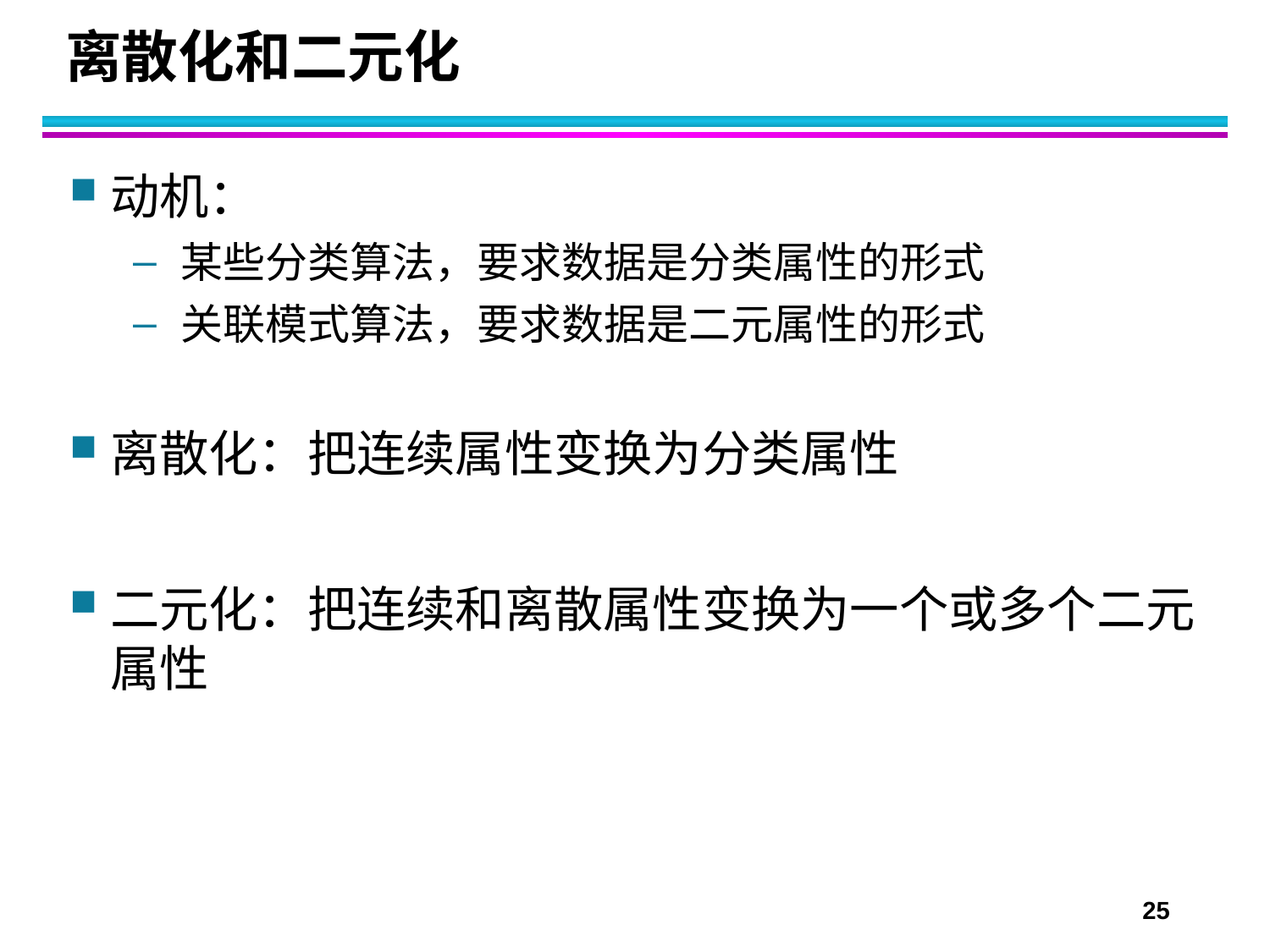

# 离散化和二元化
动机：
某些分类算法，要求数据是分类属性的形式
关联模式算法，要求数据是二元属性的形式

离散化：把连续属性变换为分类属性

二元化：把连续和离散属性变换为一个或多个二元属性